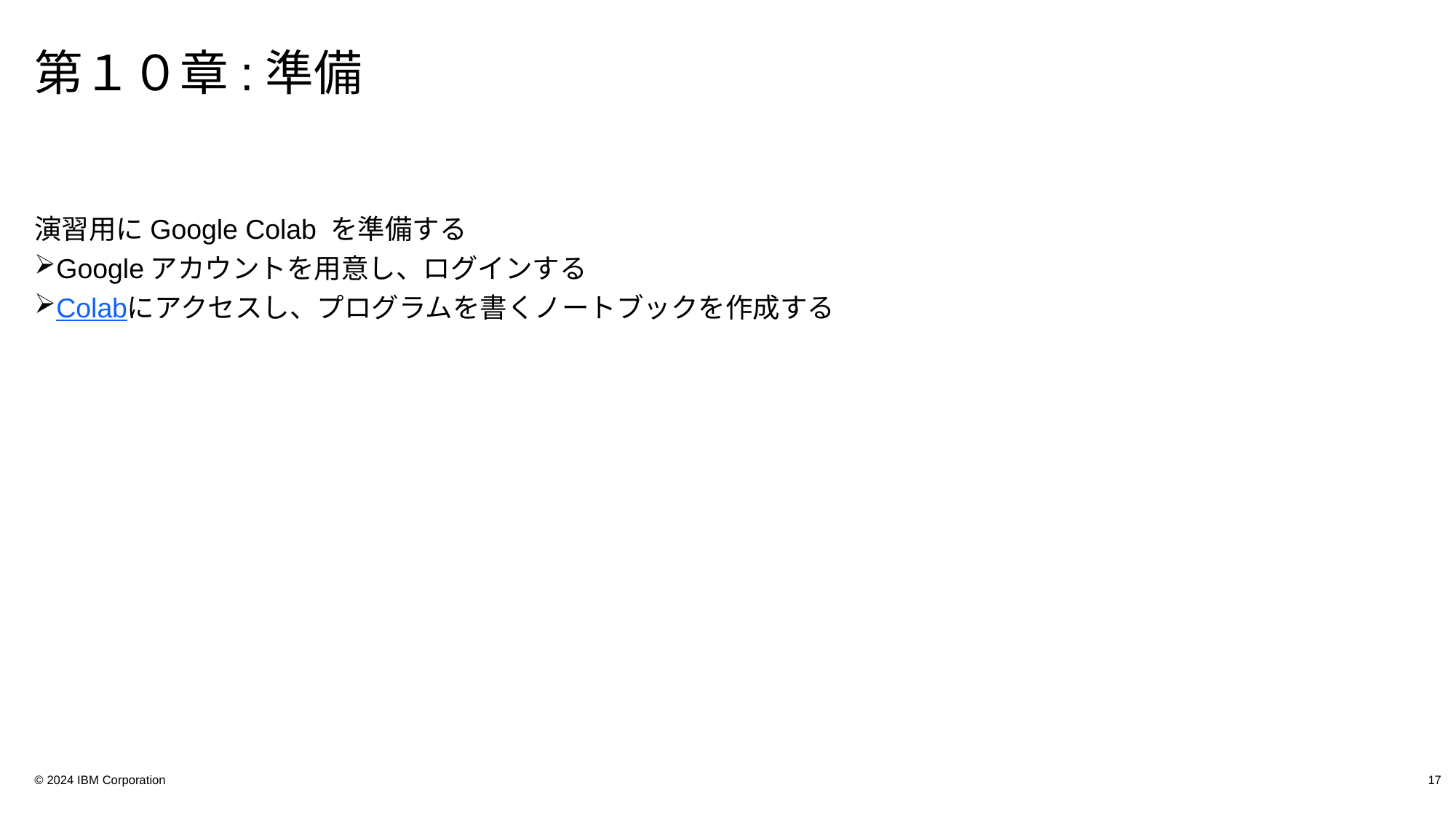

# 第１０章:準備
演習用にGoogle Colab を準備する
Googleアカウントを用意し、ログインする
Colabにアクセスし、プログラムを書くノートブックを作成する